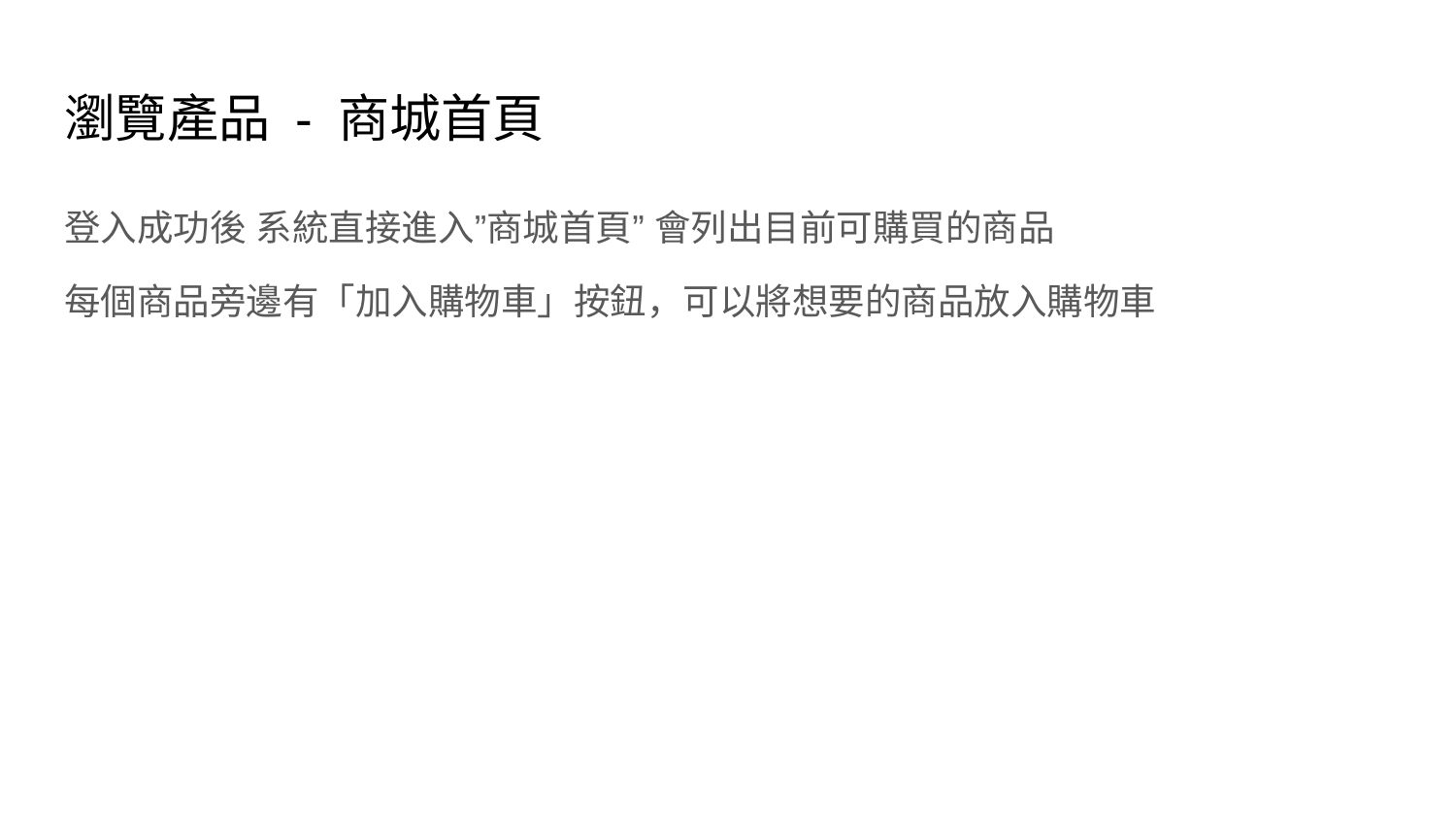

# 瀏覽產品 - 商城首頁
登入成功後 系統直接進入”商城首頁” 會列出目前可購買的商品
每個商品旁邊有「加入購物車」按鈕，可以將想要的商品放入購物車